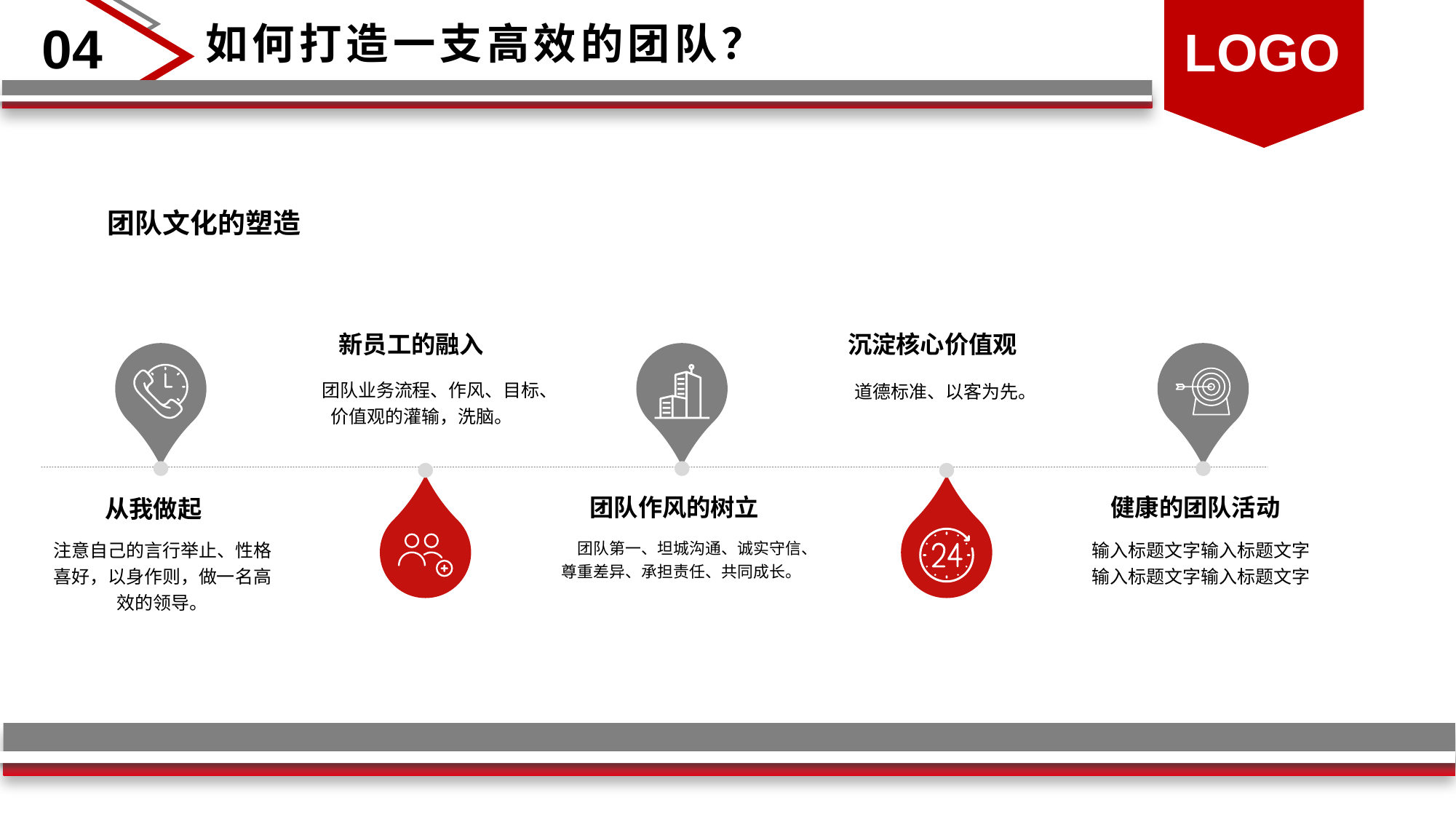

团队文化的塑造
新员工的融入
沉淀核心价值观

　团队业务流程、作风、目标、价值观的灌输，洗脑。

道德标准、以客为先。

团队作风的树立
健康的团队活动
从我做起

注意自己的言行举止、性格喜好，以身作则，做一名高效的领导。
　团队第一、坦城沟通、诚实守信、尊重差异、承担责任、共同成长。
输入标题文字输入标题文字
输入标题文字输入标题文字